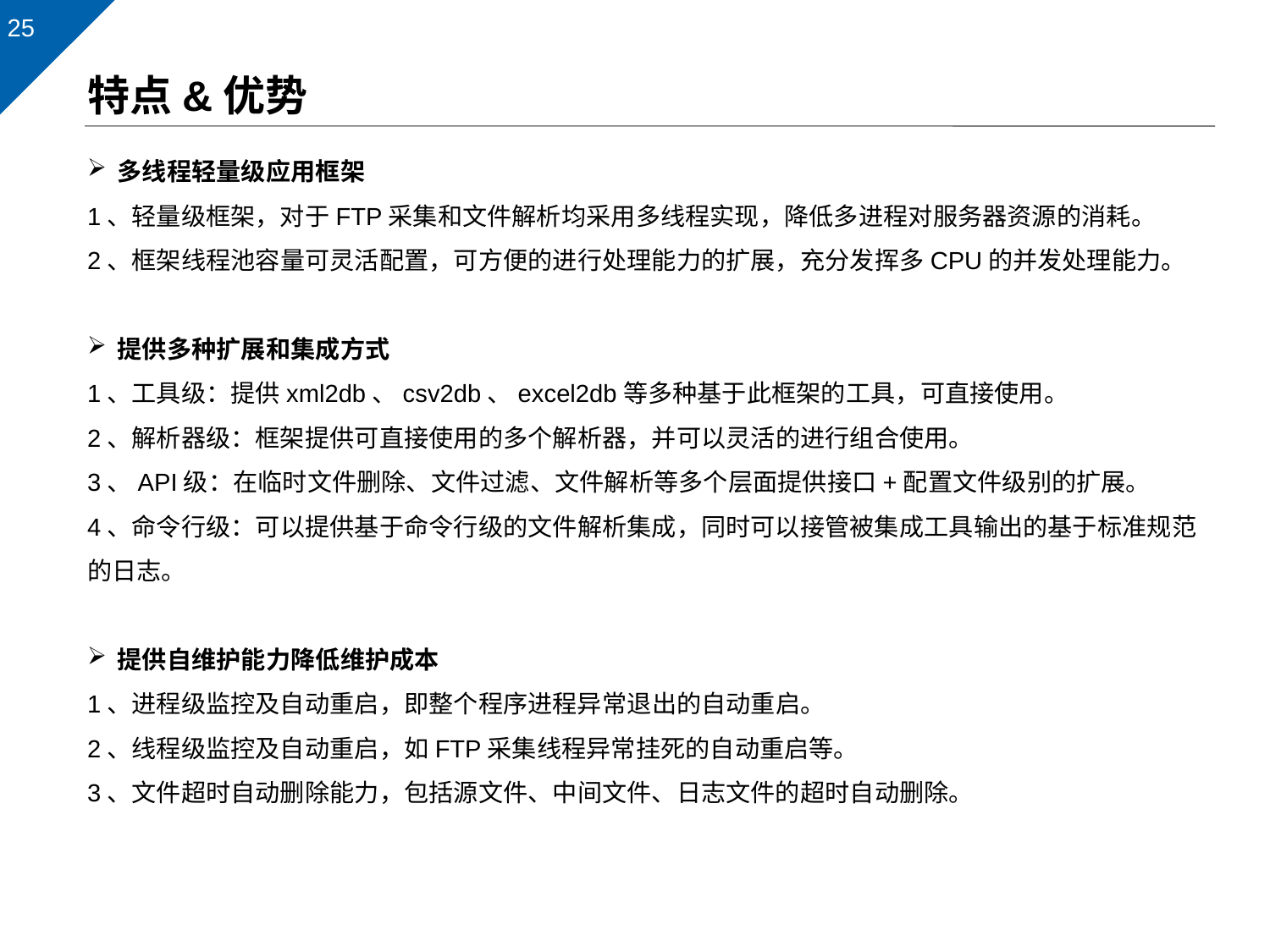

# 特点&优势
多线程轻量级应用框架
1、轻量级框架，对于FTP采集和文件解析均采用多线程实现，降低多进程对服务器资源的消耗。
2、框架线程池容量可灵活配置，可方便的进行处理能力的扩展，充分发挥多CPU的并发处理能力。
提供多种扩展和集成方式
1、工具级：提供xml2db、csv2db、excel2db等多种基于此框架的工具，可直接使用。
2、解析器级：框架提供可直接使用的多个解析器，并可以灵活的进行组合使用。
3、API级：在临时文件删除、文件过滤、文件解析等多个层面提供接口+配置文件级别的扩展。
4、命令行级：可以提供基于命令行级的文件解析集成，同时可以接管被集成工具输出的基于标准规范的日志。
提供自维护能力降低维护成本
1、进程级监控及自动重启，即整个程序进程异常退出的自动重启。
2、线程级监控及自动重启，如FTP采集线程异常挂死的自动重启等。
3、文件超时自动删除能力，包括源文件、中间文件、日志文件的超时自动删除。